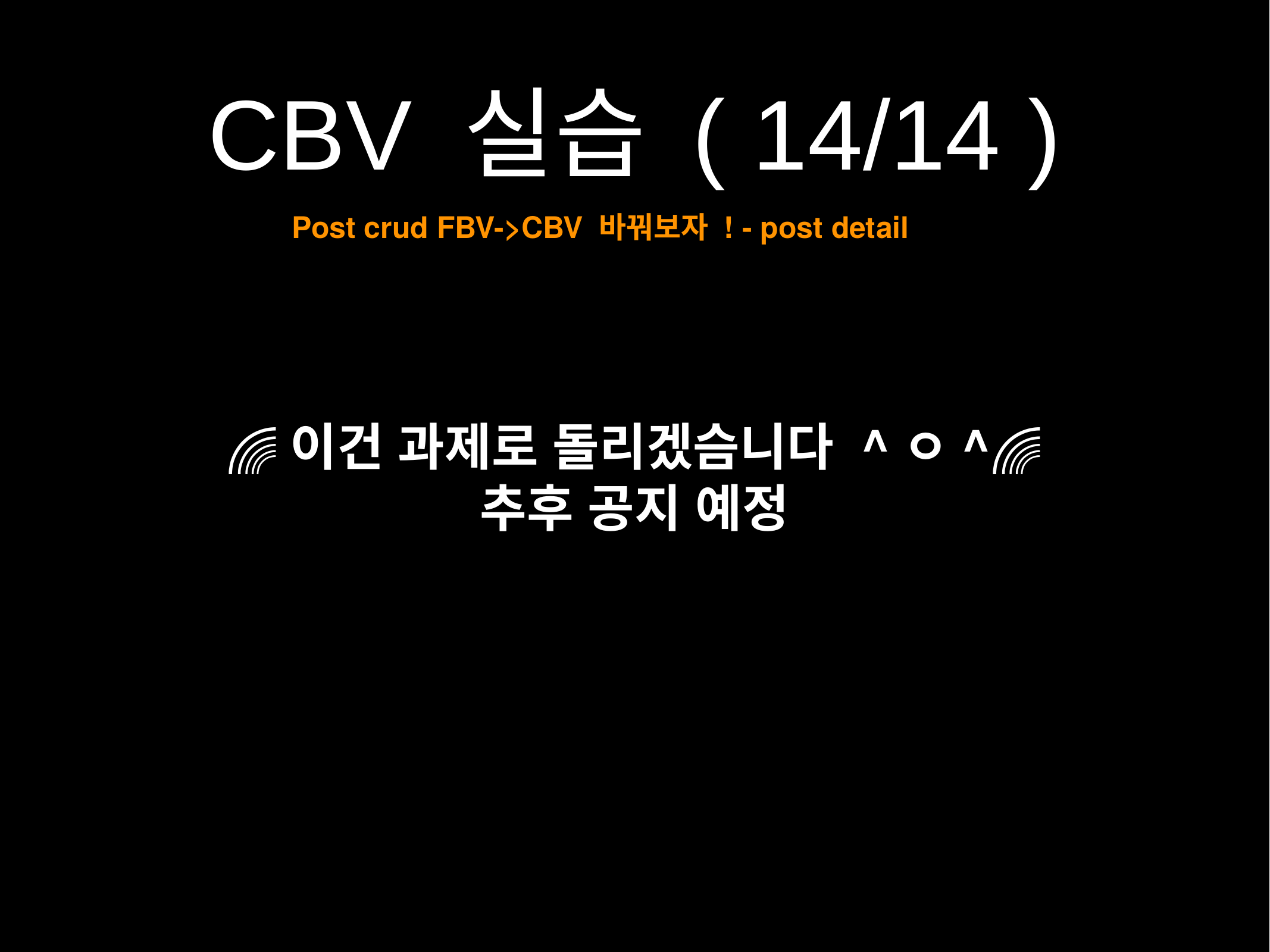

# CBV 실습 ( 14/14 )
Post crud FBV->CBV 바꿔보자 ! - post detail
🌈이건 과제로 돌리겠슴니다 ^ㅇ^🌈
추후 공지 예정